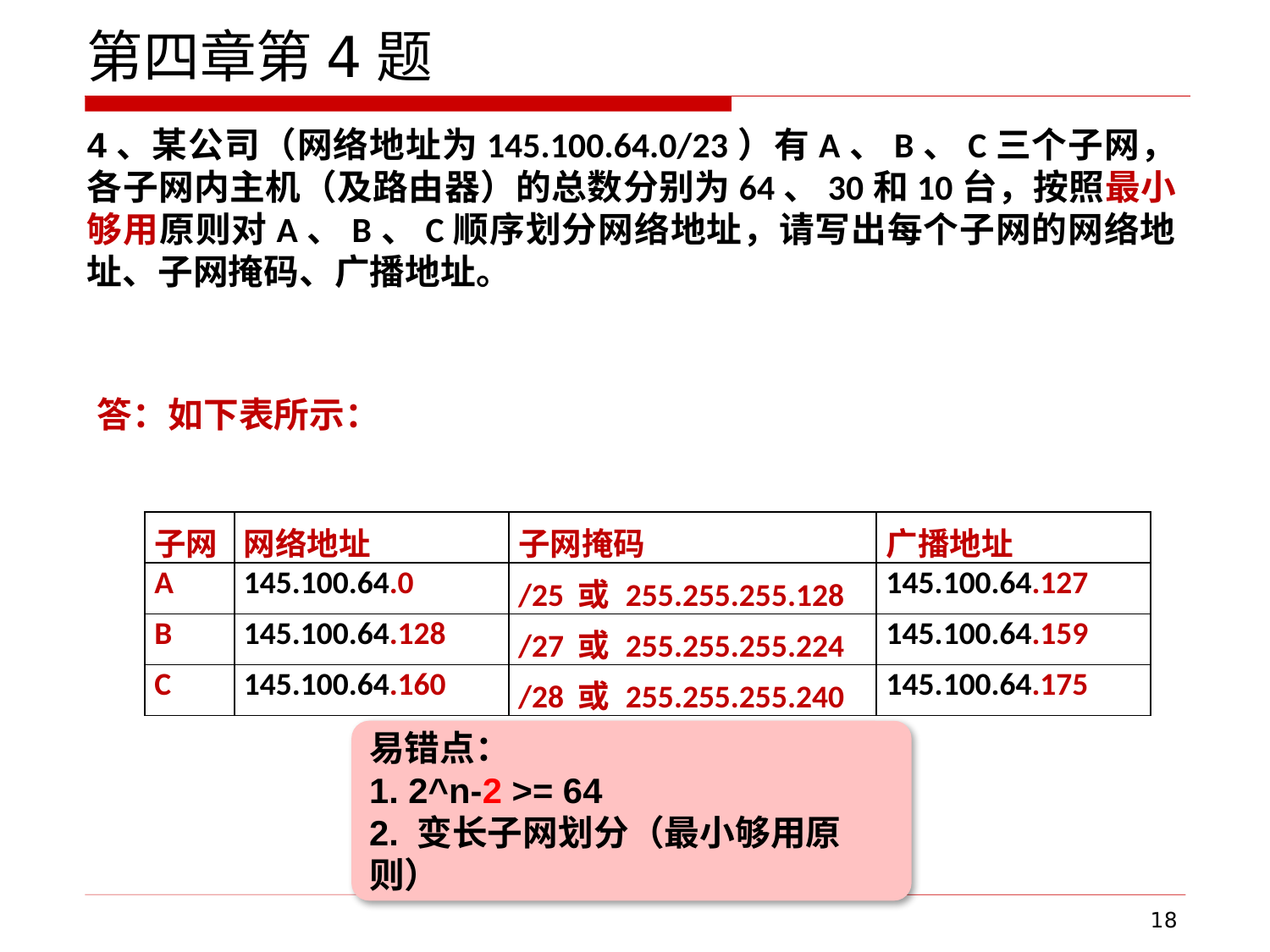

第四章第4题
4、某公司（网络地址为145.100.64.0/23）有A、B、C三个子网，各子网内主机（及路由器）的总数分别为64、30和10台，按照最小够用原则对A、B、C顺序划分网络地址，请写出每个子网的网络地址、子网掩码、广播地址。
答：如下表所示：
| 子网 | 网络地址 | 子网掩码 | 广播地址 |
| --- | --- | --- | --- |
| A | 145.100.64.0 | /25 或 255.255.255.128 | 145.100.64.127 |
| B | 145.100.64.128 | /27 或 255.255.255.224 | 145.100.64.159 |
| C | 145.100.64.160 | /28 或 255.255.255.240 | 145.100.64.175 |
易错点：
1. 2^n-2 >= 64
2. 变长子网划分（最小够用原则）
18